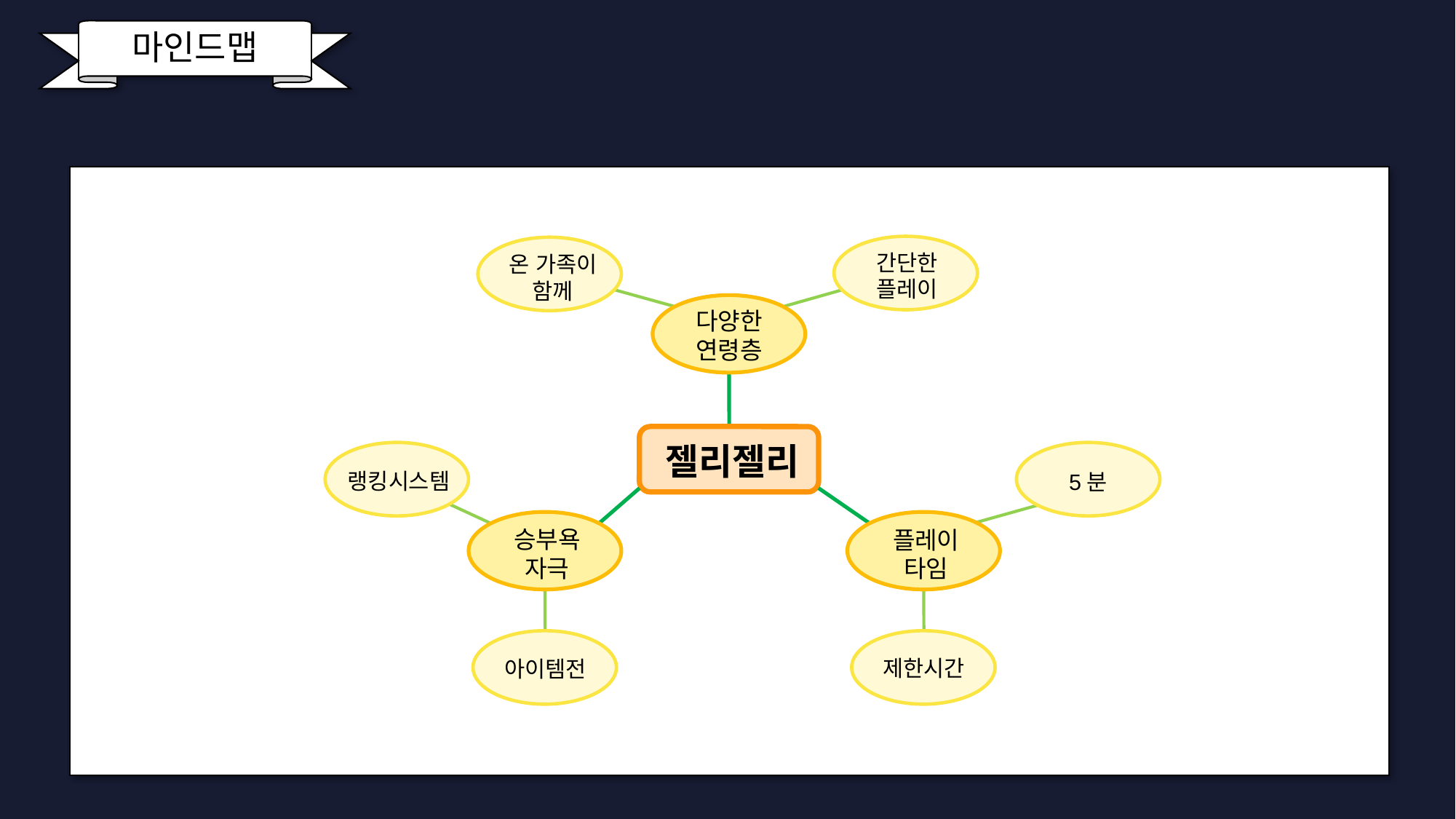

마인드맵

간단한
플레이
온 가족이
함께

다양한
연령층

젤리젤리

5분
랭킹시스템

승부욕
자극
플레이
타임

제한시간
아이템전